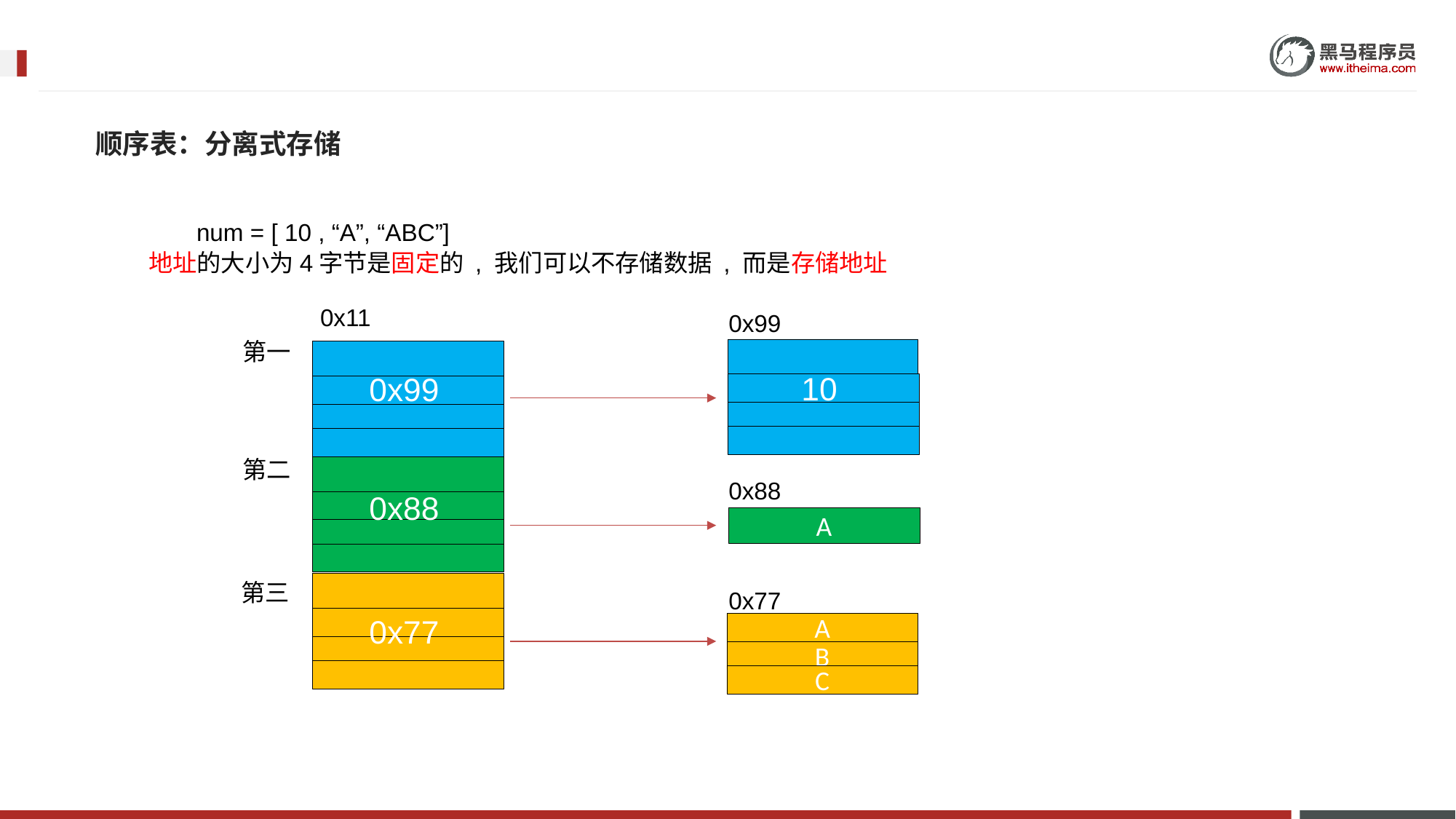

顺序表：分离式存储
num = [ 10 , “A”, “ABC”]
地址的大小为4字节是固定的 , 我们可以不存储数据 , 而是存储地址
0x11
0x99
第一

10
0x99

第二

0x88
0x88

A

第三

0x77
0x77

A

B

C